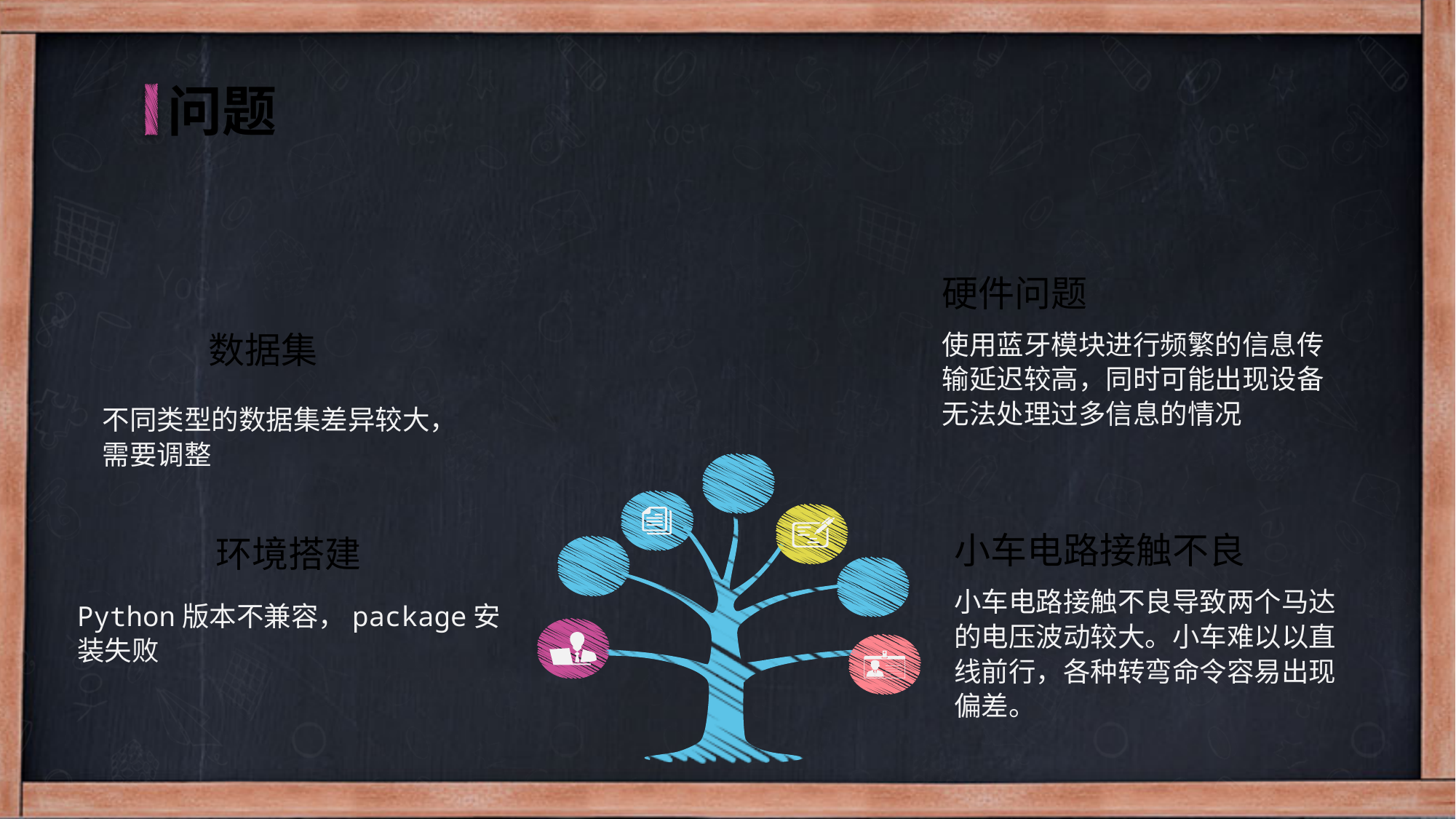

问题

硬件问题
数据集
使用蓝牙模块进行频繁的信息传输延迟较高，同时可能出现设备无法处理过多信息的情况
不同类型的数据集差异较大，需要调整

小车电路接触不良
环境搭建
小车电路接触不良导致两个马达的电压波动较大。小车难以以直线前行，各种转弯命令容易出现偏差。
Python版本不兼容，package安装失败